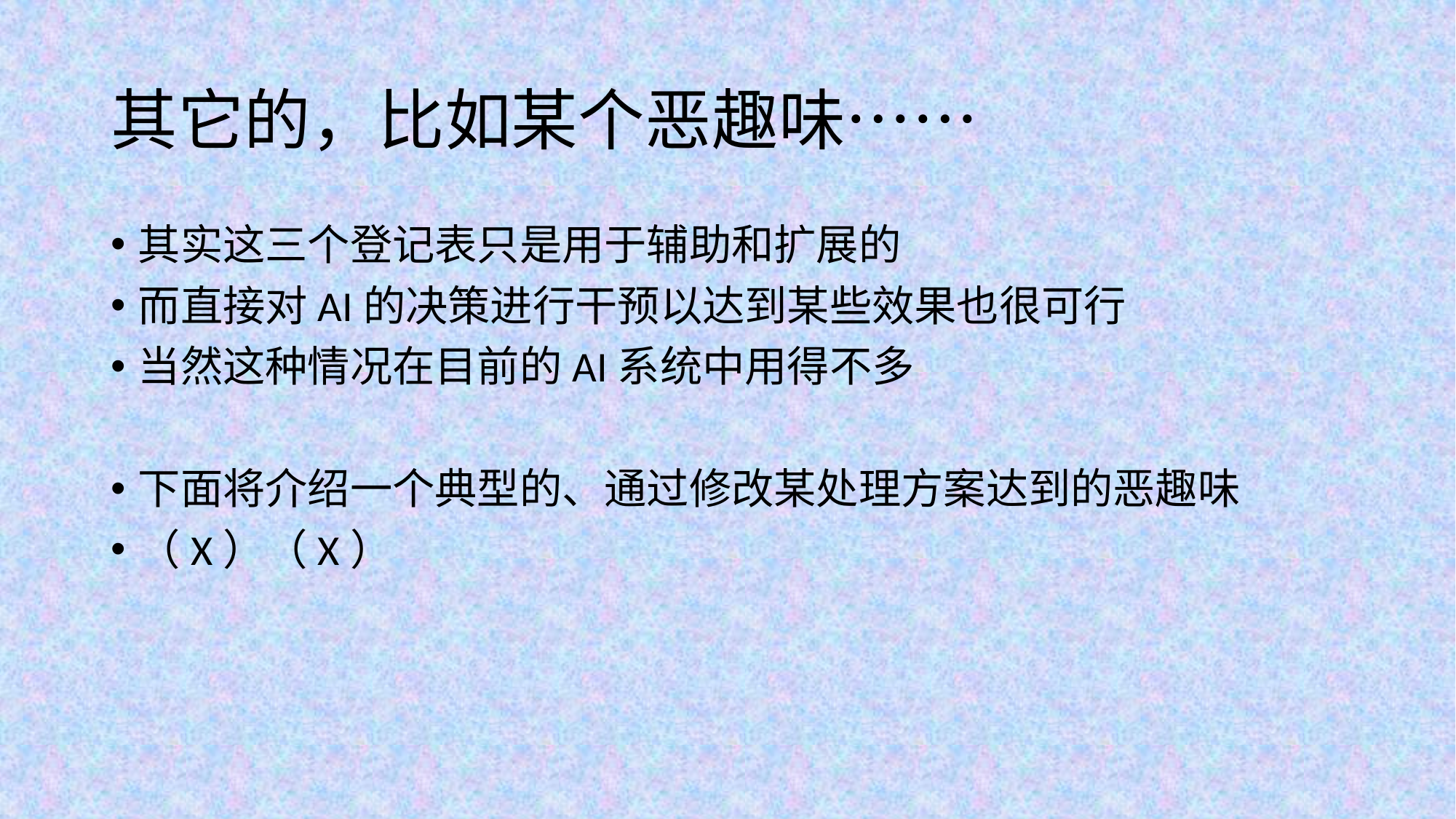

# 其它的，比如某个恶趣味……
其实这三个登记表只是用于辅助和扩展的
而直接对AI的决策进行干预以达到某些效果也很可行
当然这种情况在目前的AI系统中用得不多

下面将介绍一个典型的、通过修改某处理方案达到的恶趣味
（X）（X）